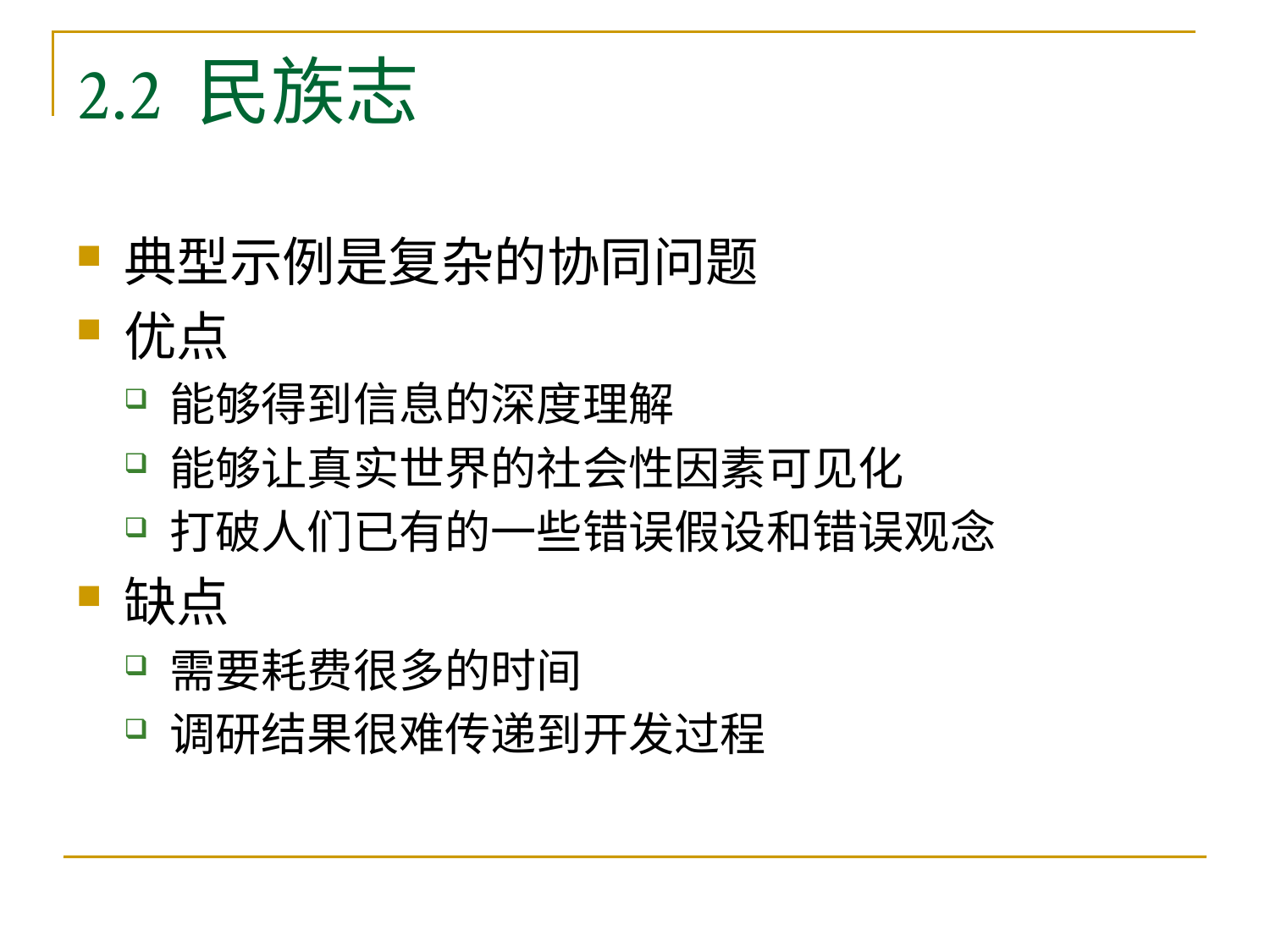

# 2.2 民族志
典型示例是复杂的协同问题
优点
能够得到信息的深度理解
能够让真实世界的社会性因素可见化
打破人们已有的一些错误假设和错误观念
缺点
需要耗费很多的时间
调研结果很难传递到开发过程